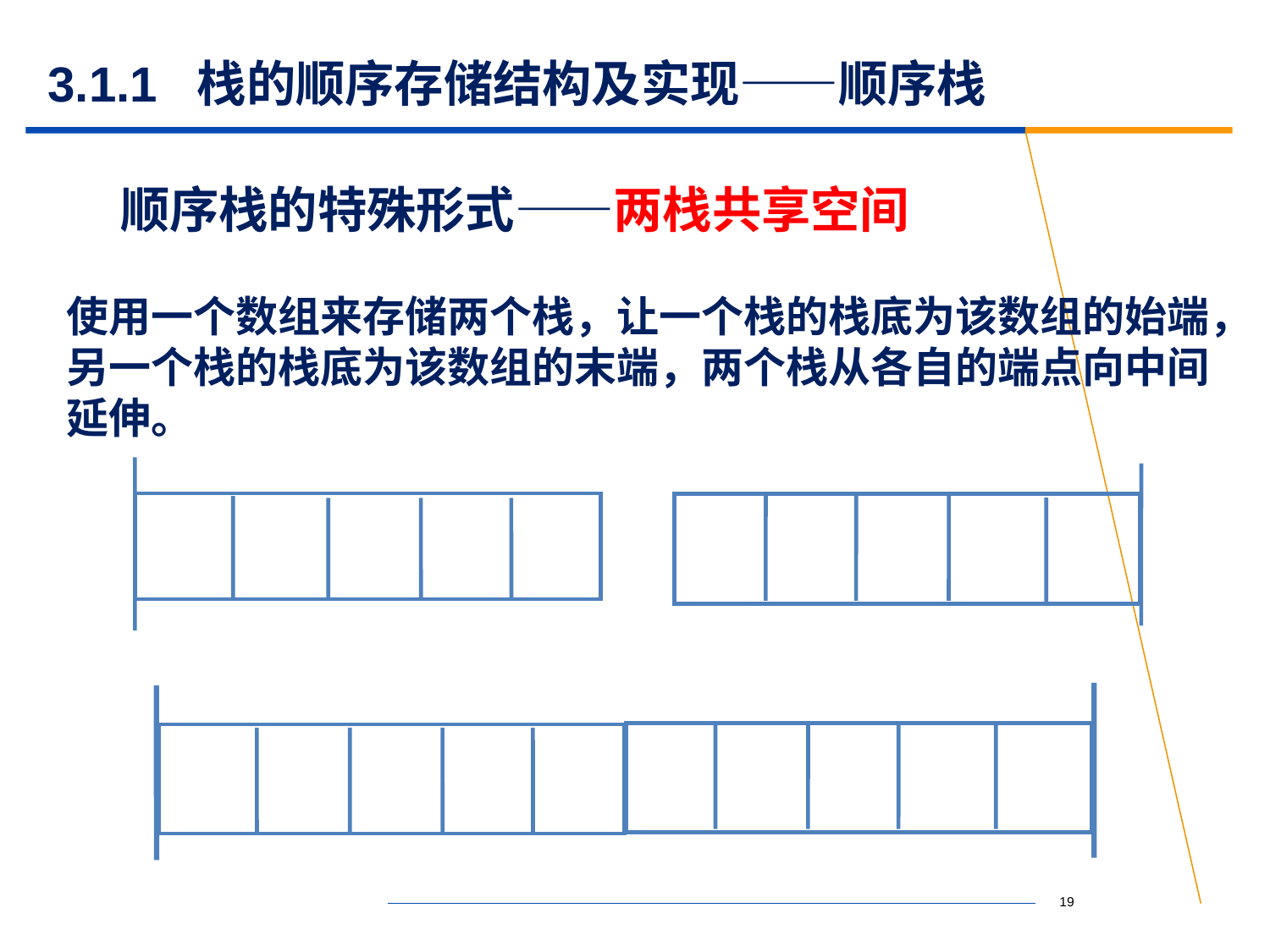

# 3.1.1  栈的顺序存储结构及实现——顺序栈
顺序栈的特殊形式——两栈共享空间
使用一个数组来存储两个栈，让一个栈的栈底为该数组的始端，另一个栈的栈底为该数组的末端，两个栈从各自的端点向中间延伸。